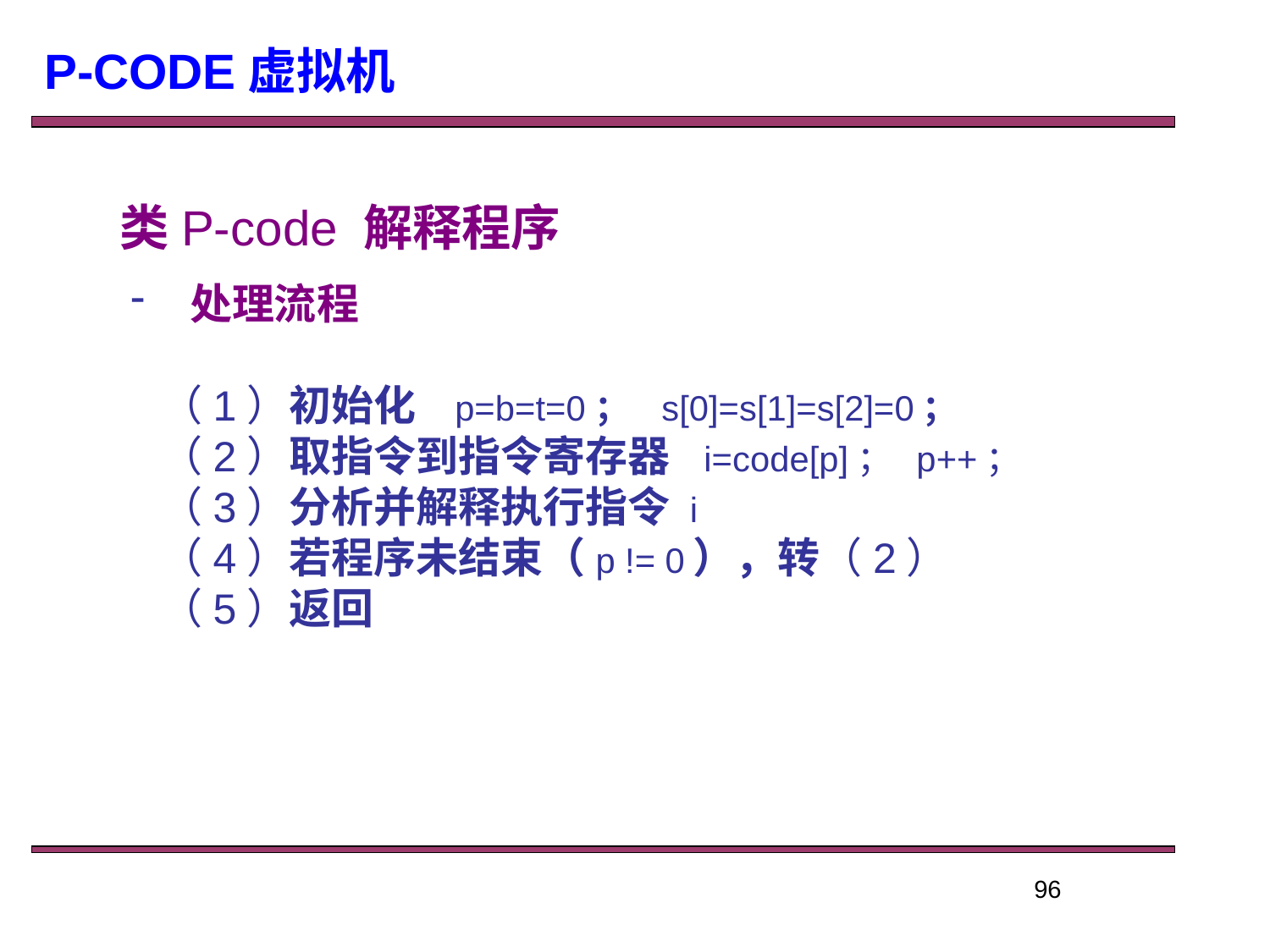

P-CODE虚拟机
 类P-code 解释程序

  处理流程

（1）初始化   p=b=t=0；   s[0]=s[1]=s[2]=0；
（2）取指令到指令寄存器   i=code[p]；  p++；
（3）分析并解释执行指令 i
（4）若程序未结束（p != 0），转（2）
（5）返回
96